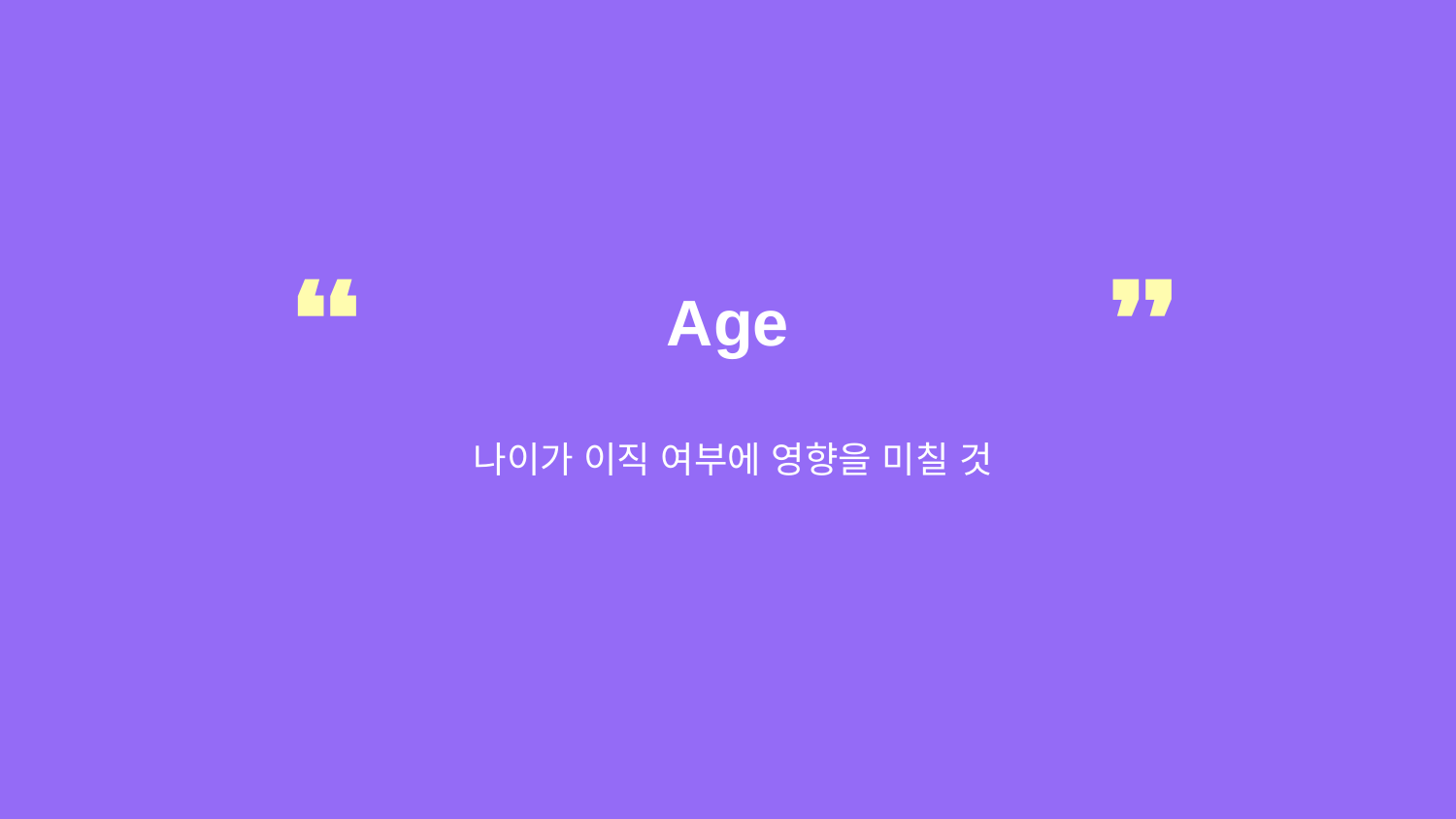

“
”
Age
나이가 이직 여부에 영향을 미칠 것